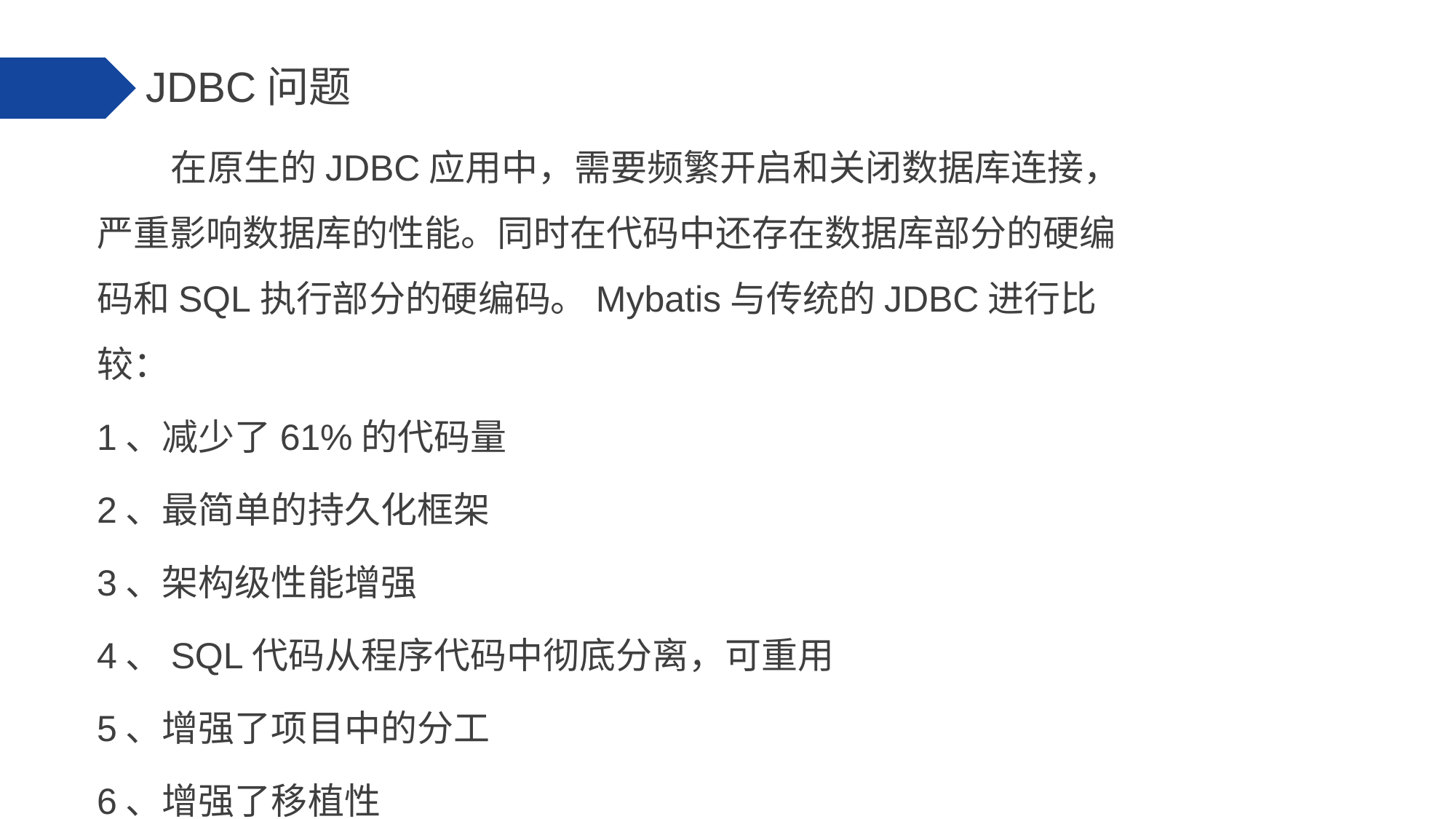

JDBC问题
        在原生的JDBC应用中，需要频繁开启和关闭数据库连接，严重影响数据库的性能。同时在代码中还存在数据库部分的硬编码和SQL执行部分的硬编码。Mybatis与传统的JDBC进行比较：
1、减少了61%的代码量
2、最简单的持久化框架
3、架构级性能增强
4、SQL代码从程序代码中彻底分离，可重用
5、增强了项目中的分工
6、增强了移植性